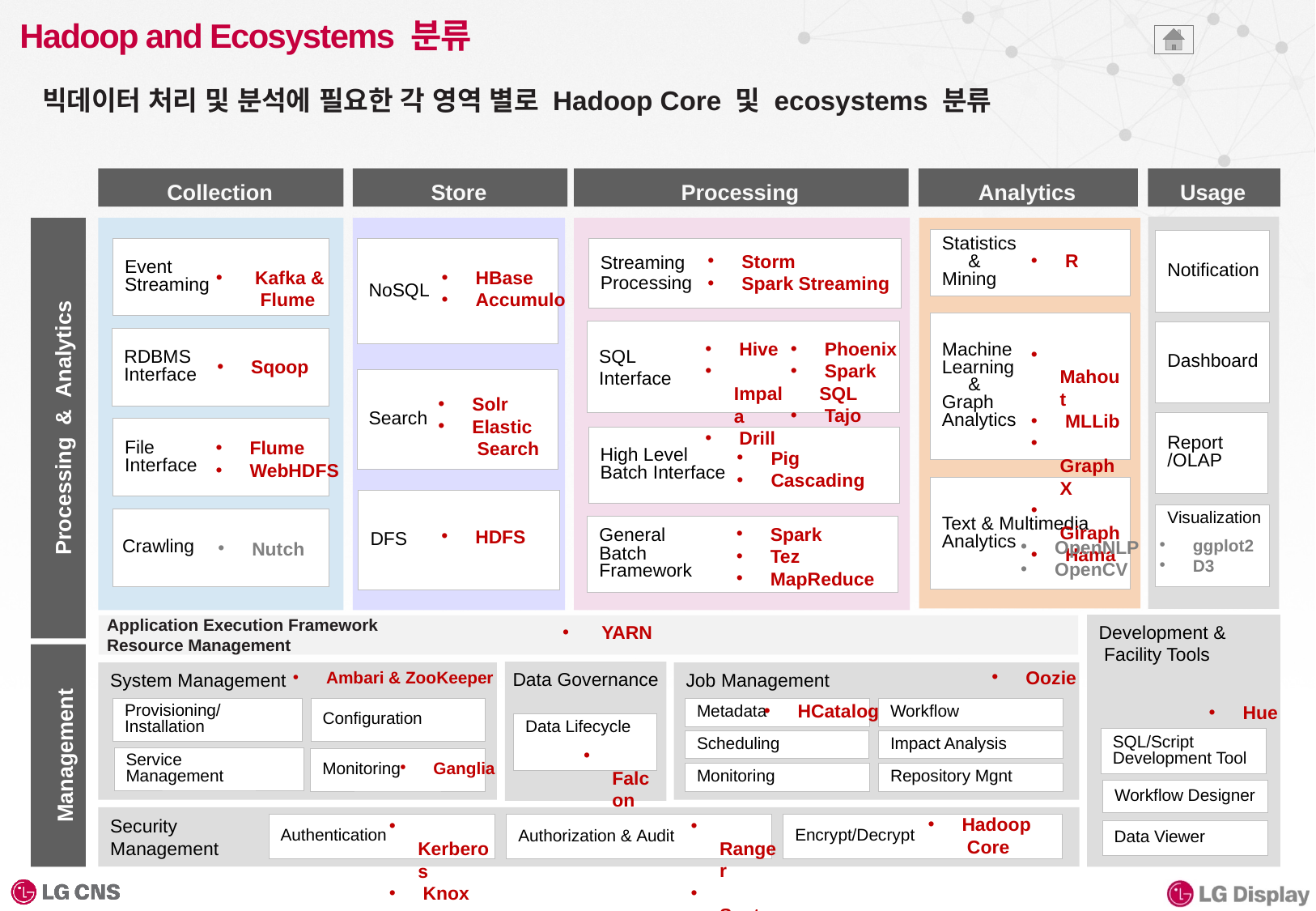

# Hadoop and Ecosystems 분류

빅데이터 처리 및 분석에 필요한 각 영역 별로 Hadoop Core 및 ecosystems 분류
Collection
Store
Processing
Analytics
Usage

Notification
Dashboard
Report
/OLAP
Visualization
 ggplot2
 D3
Processing  &  Analytics

Statistics
     &
Mining
Machine
Learning
     &
Graph
Analytics
Text & Multimedia
Analytics
NoSQL
Event
Streaming
Streaming
Processing
 R
 Mahout
 MLLib
 GraphX
 Giraph
 Hama
 OpenNLP
 OpenCV
 Storm
 Spark Streaming
 HBase
 Accumulo
  Kafka &
   Flume
SQL
Interface
RDBMS
Interface
 Phoenix
 Spark SQL
 Tajo
 Hive
 Impala
 Drill
 Sqoop
Search
 Solr
 Elastic
  Search
File
Interface
High Level
Batch Interface
 Flume
 WebHDFS
 Pig
 Cascading
DFS
Crawling
General
Batch
Framework
 Spark
 Tez
 MapReduce
 HDFS
 Nutch
Application Execution Framework
Resource Management
  YARN

Development &
 Facility Tools
Management
 Oozie
Job Management
Metadata
Workflow
Scheduling
Impact Analysis
Monitoring
Repository Mgnt
 HCatalog
 Ambari & ZooKeeper
System Management
Provisioning/
Installation
Configuration
Service
Management
Monitoring
 Ganglia
Data Governance
Data Lifecycle
 Falcon
 Hue
SQL/Script
Development Tool
Workflow Designer
 Hadoop
  Core
Security
Management
 Ranger
 Sentry
 Kerberos
 Knox
Encrypt/Decrypt
Authentication
Authorization & Audit
Data Viewer